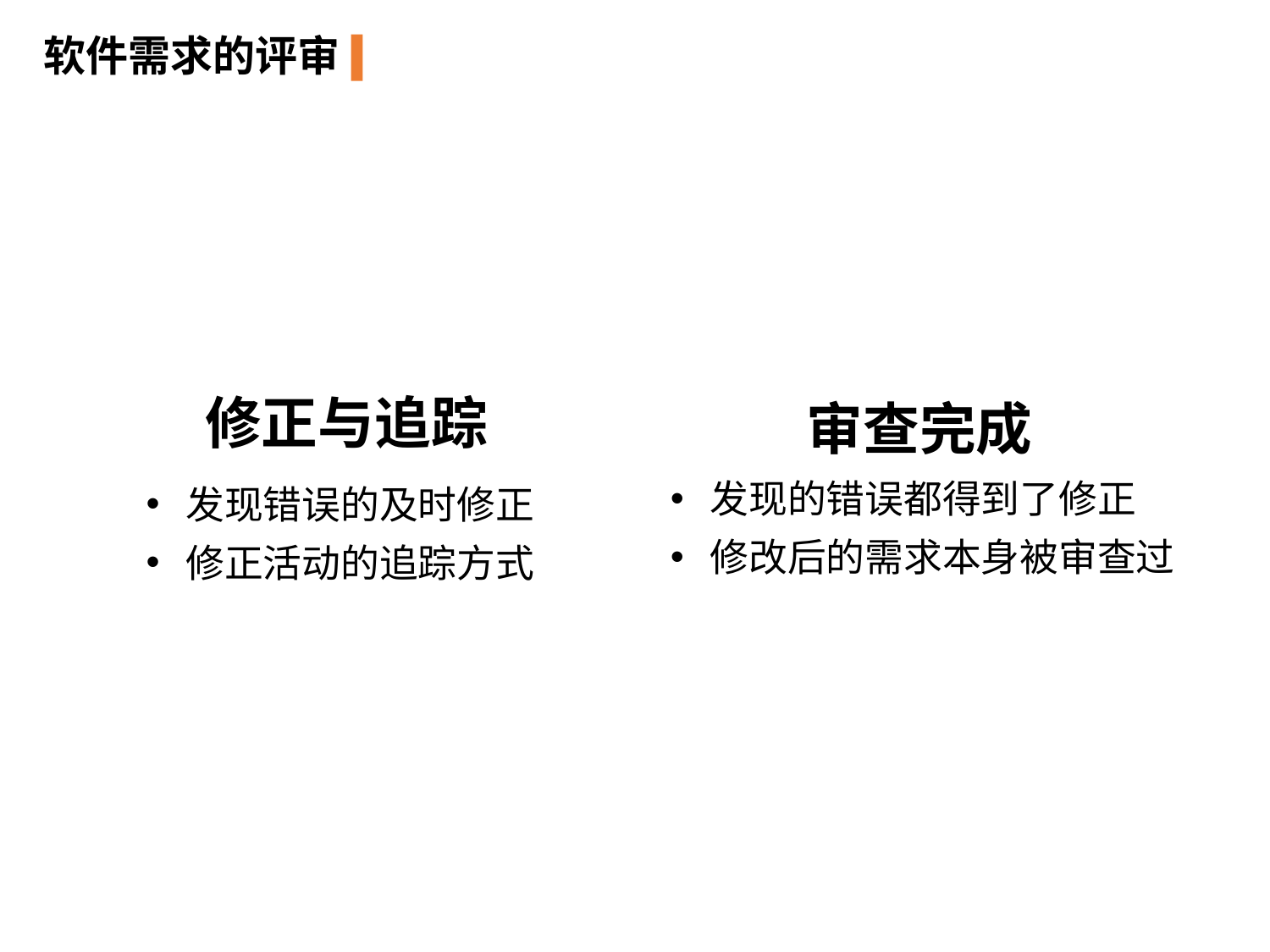

软件需求的评审

审查完成
修正与追踪
发现的错误都得到了修正
修改后的需求本身被审查过
发现错误的及时修正
修正活动的追踪方式